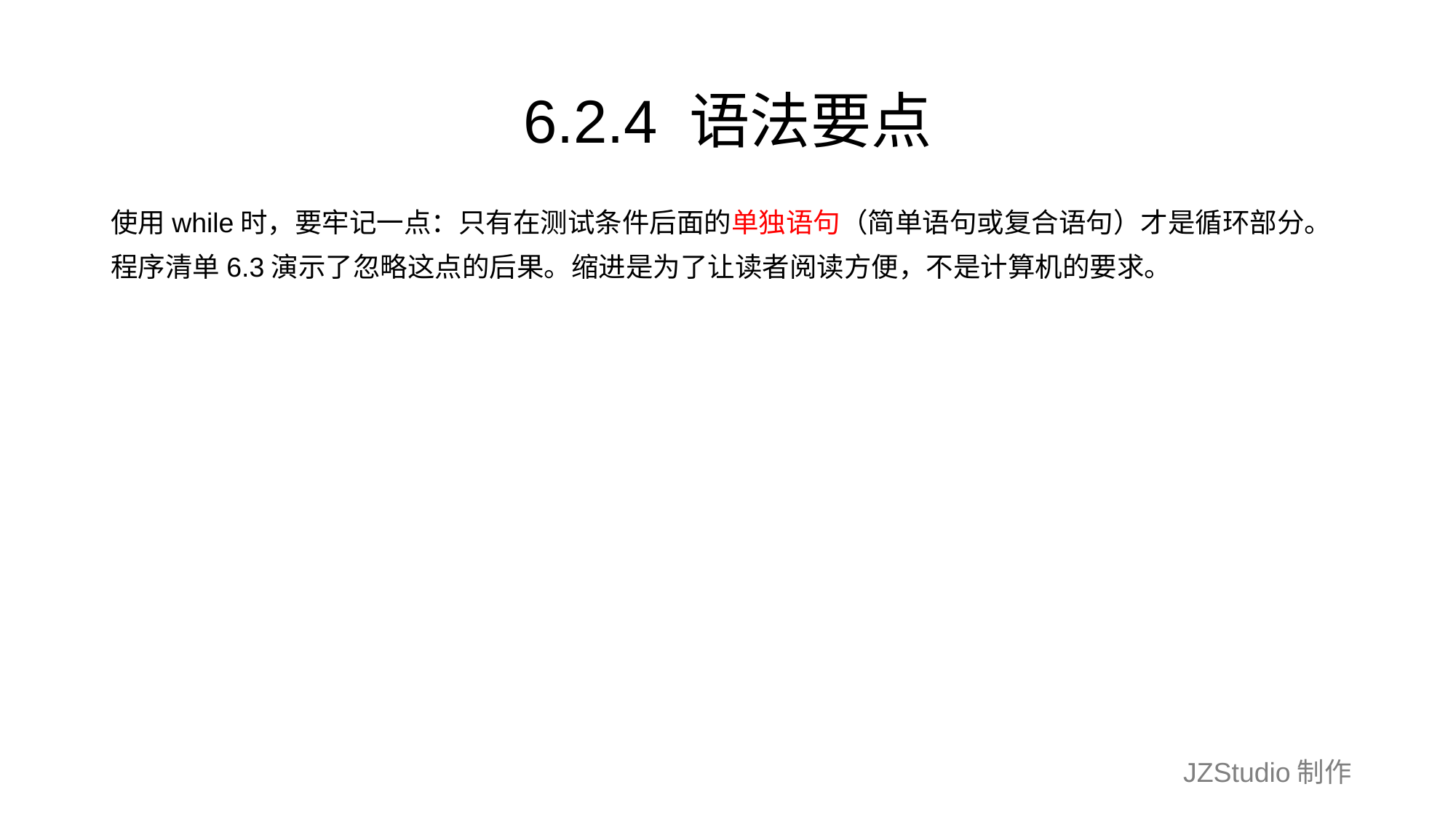

# 6.2.4 语法要点
使用while时，要牢记一点：只有在测试条件后面的单独语句（简单语句或复合语句）才是循环部分。
程序清单6.3演示了忽略这点的后果。缩进是为了让读者阅读方便，不是计算机的要求。